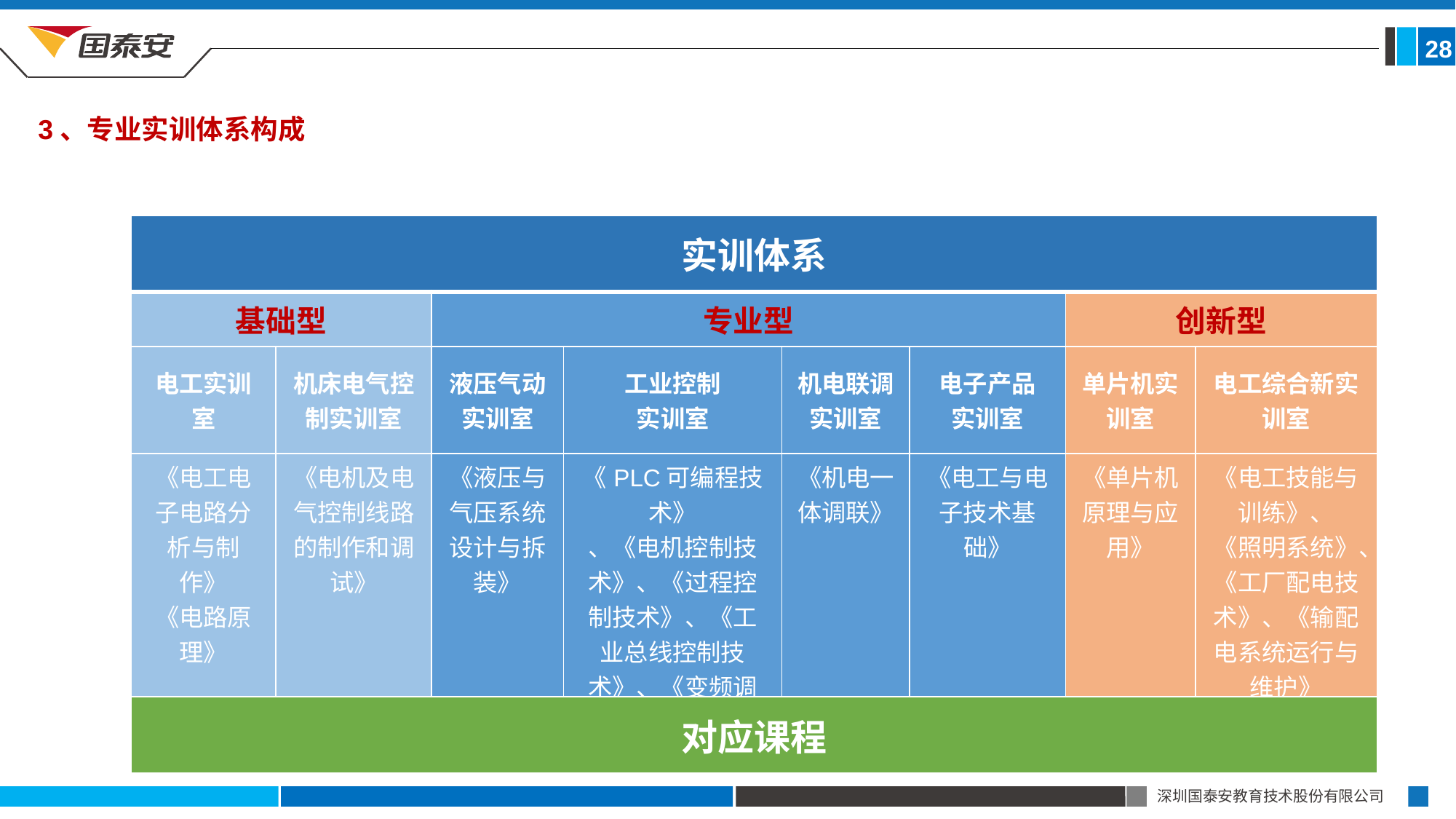

28
3、专业实训体系构成
| 实训体系 |  |  |  |  |  |  |  |
| --- | --- | --- | --- | --- | --- | --- | --- |
| 基础型 |  | 专业型 |  |  |  | 创新型 |  |
| 电工实训室 | 机床电气控制实训室 | 液压气动实训室 | 工业控制 实训室 | 机电联调 实训室 | 电子产品 实训室 | 单片机实训室 | 电工综合新实训室 |
| 《电工电子电路分析与制作》 《电路原理》 | 《电机及电气控制线路的制作和调试》 | 《液压与气压系统设计与拆装》 | 《PLC可编程技术》 、《电机控制技术》、《过程控制技术》、《工业总线控制技术》、《变频调速技术》 | 《机电一体调联》 | 《电工与电子技术基础》 | 《单片机原理与应用》 | 《电工技能与训练》、 《照明系统》、《工厂配电技术》、《输配电系统运行与维护》 |
| 对应课程 |  |  |  |  |  |  |  |